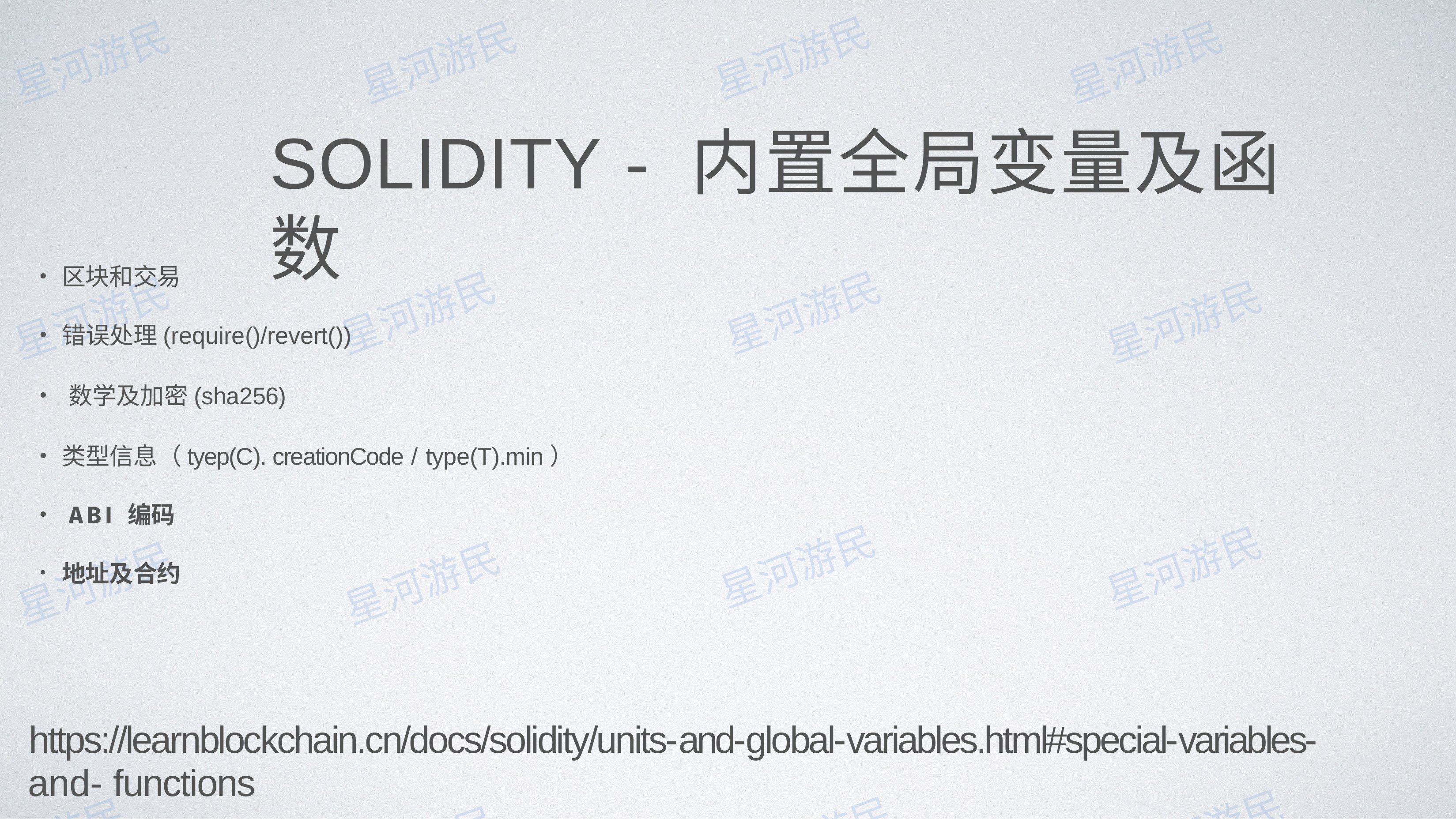

# SOLIDITY - 内置全局变量及函数
区块和交易
错误处理(require()/revert())

数学及加密(sha256)

类型信息（tyep(C). creationCode / type(T).min）
ABI 编码
地址及合约
https://learnblockchain.cn/docs/solidity/units-and-global-variables.html#special-variables-and- functions